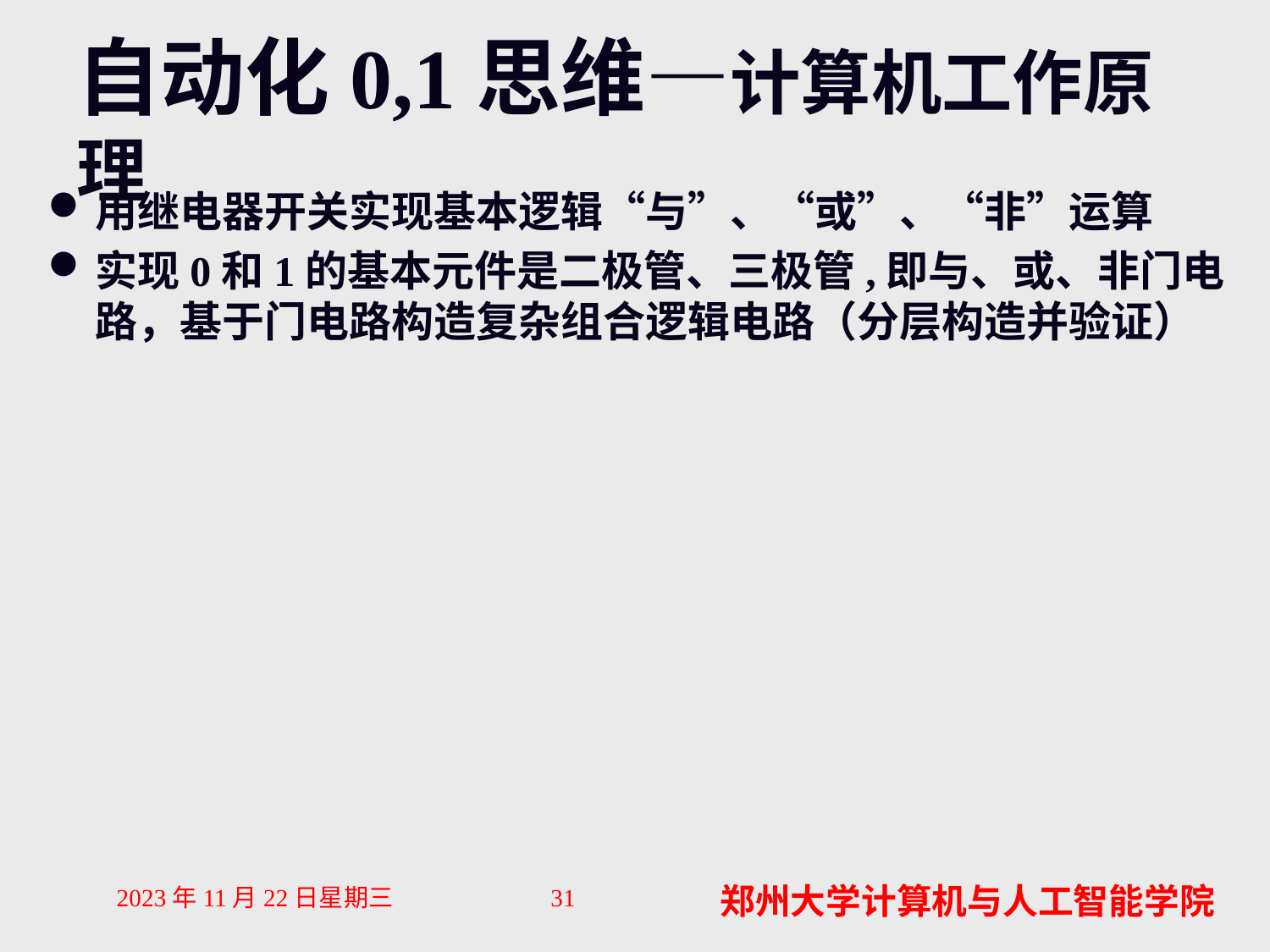

# 自动化0,1思维—计算机工作原理
用继电器开关实现基本逻辑“与”、“或”、“非”运算
实现0和1的基本元件是二极管、三极管,即与、或、非门电路，基于门电路构造复杂组合逻辑电路（分层构造并验证）